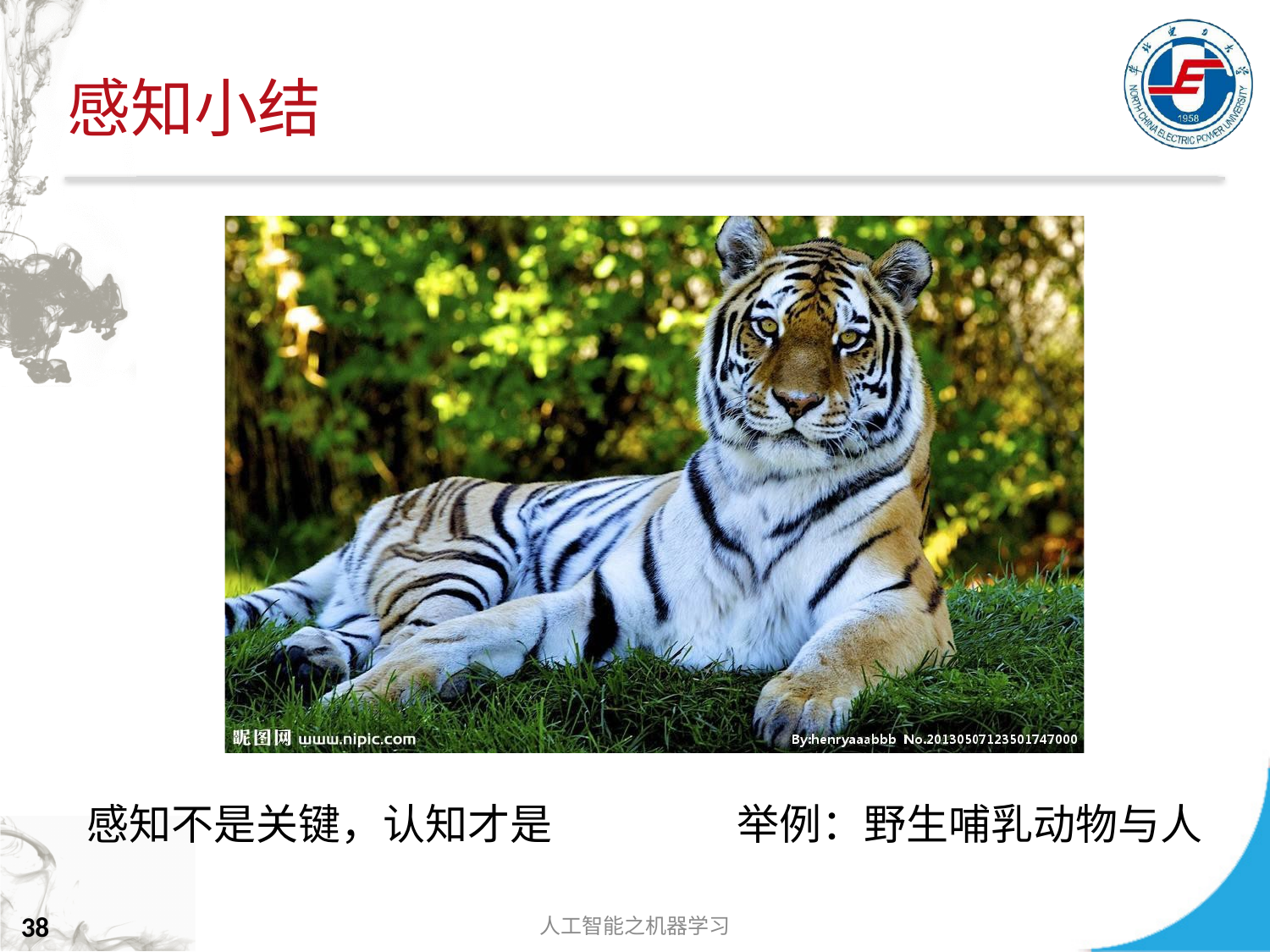

# 感知小结

感知不是关键，认知才是
举例：野生哺乳动物与人
人工智能之机器学习
38